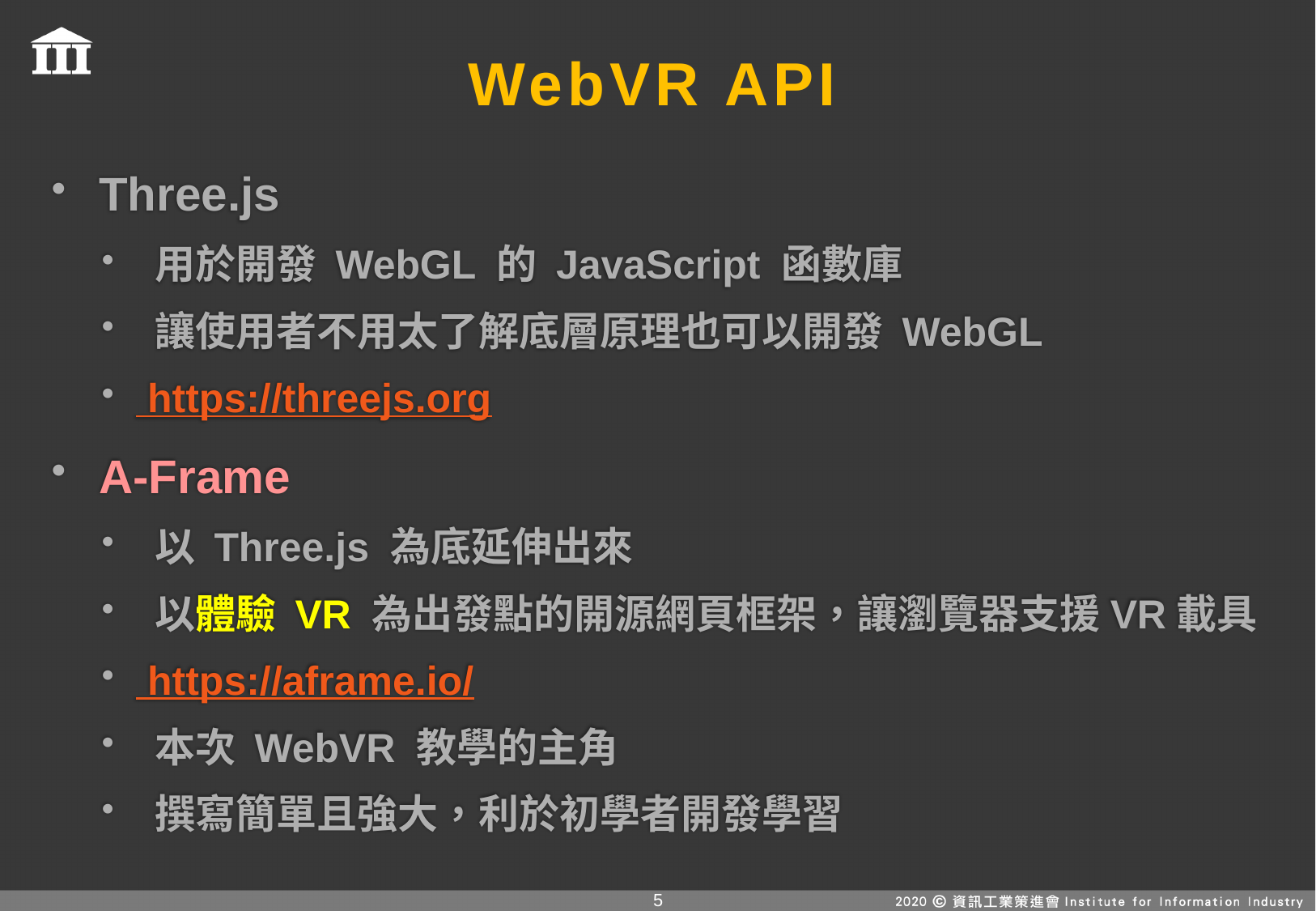

# WebVR API
 Three.js
 用於開發 WebGL 的 JavaScript 函數庫
 讓使用者不用太了解底層原理也可以開發 WebGL
 https://threejs.org
 A-Frame
 以 Three.js 為底延伸出來
 以體驗 VR 為出發點的開源網頁框架，讓瀏覽器支援VR載具
 https://aframe.io/
 本次 WebVR 教學的主角
 撰寫簡單且強大，利於初學者開發學習
5